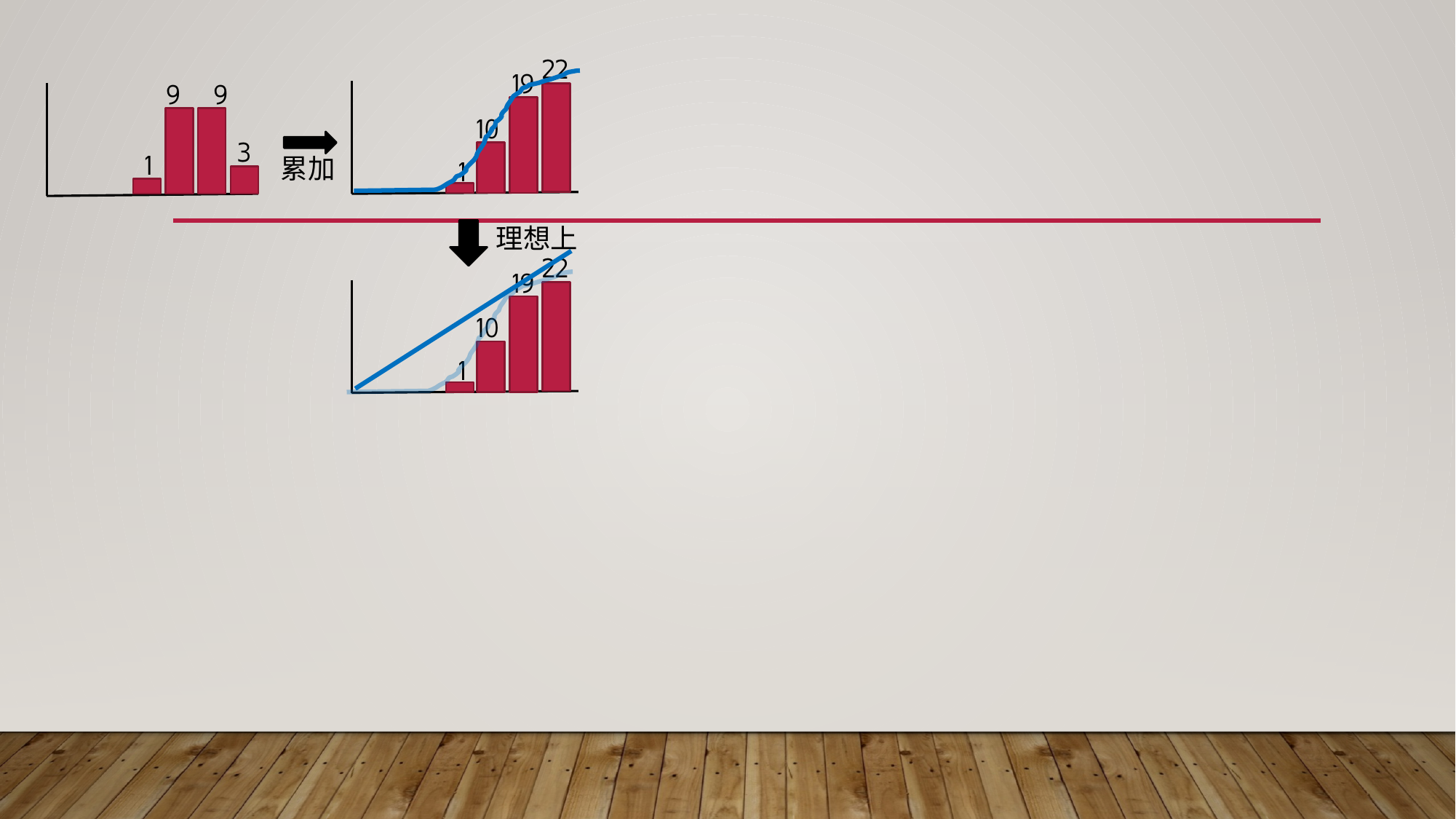

22
19

9    9

10

3
1

累加
1

理想上

22
19

10

1